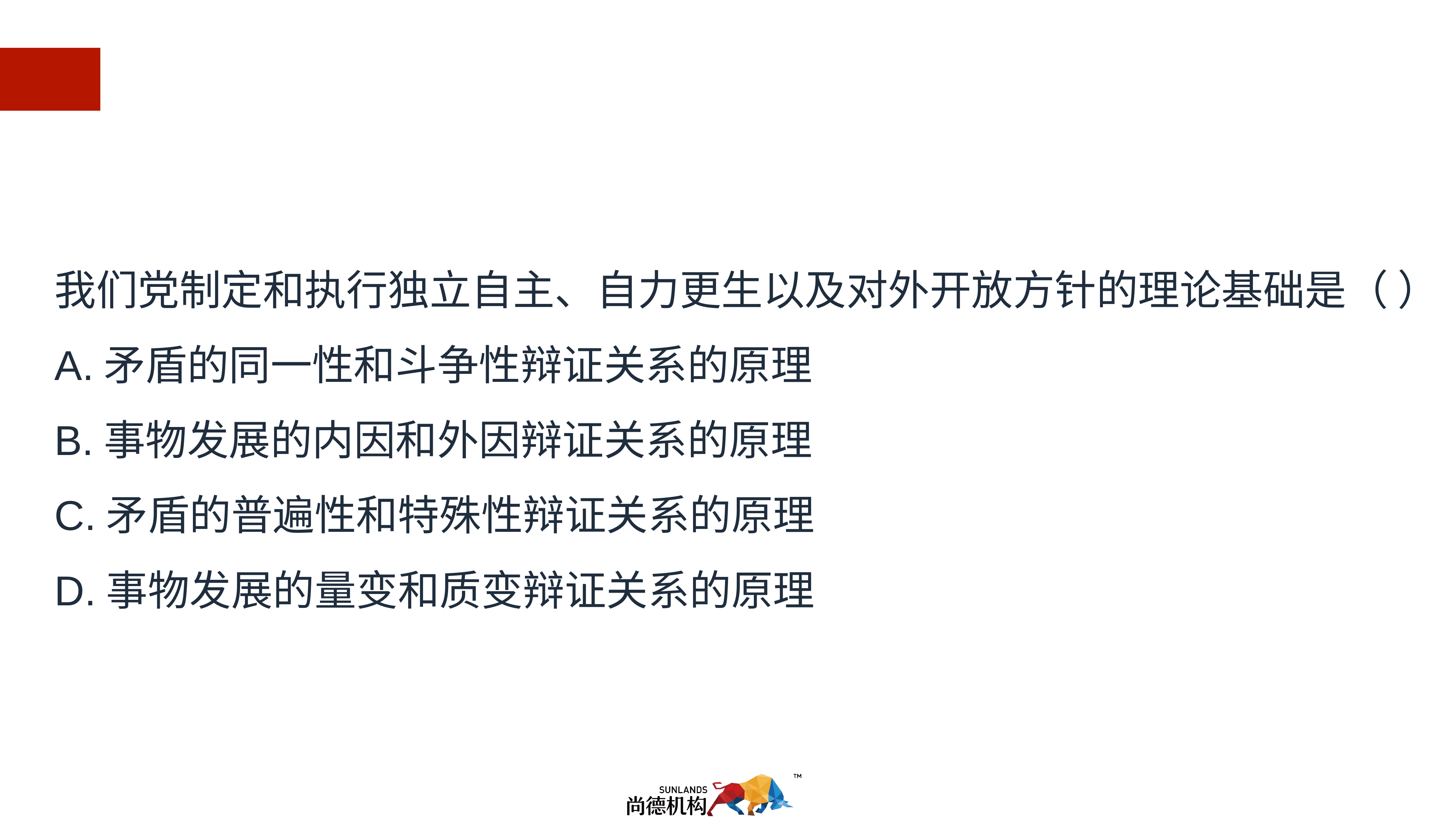

我们党制定和执行独立自主、自力更生以及对外开放方针的理论基础是（ ）
A.矛盾的同一性和斗争性辩证关系的原理
B.事物发展的内因和外因辩证关系的原理
C.矛盾的普遍性和特殊性辩证关系的原理
D.事物发展的量变和质变辩证关系的原理